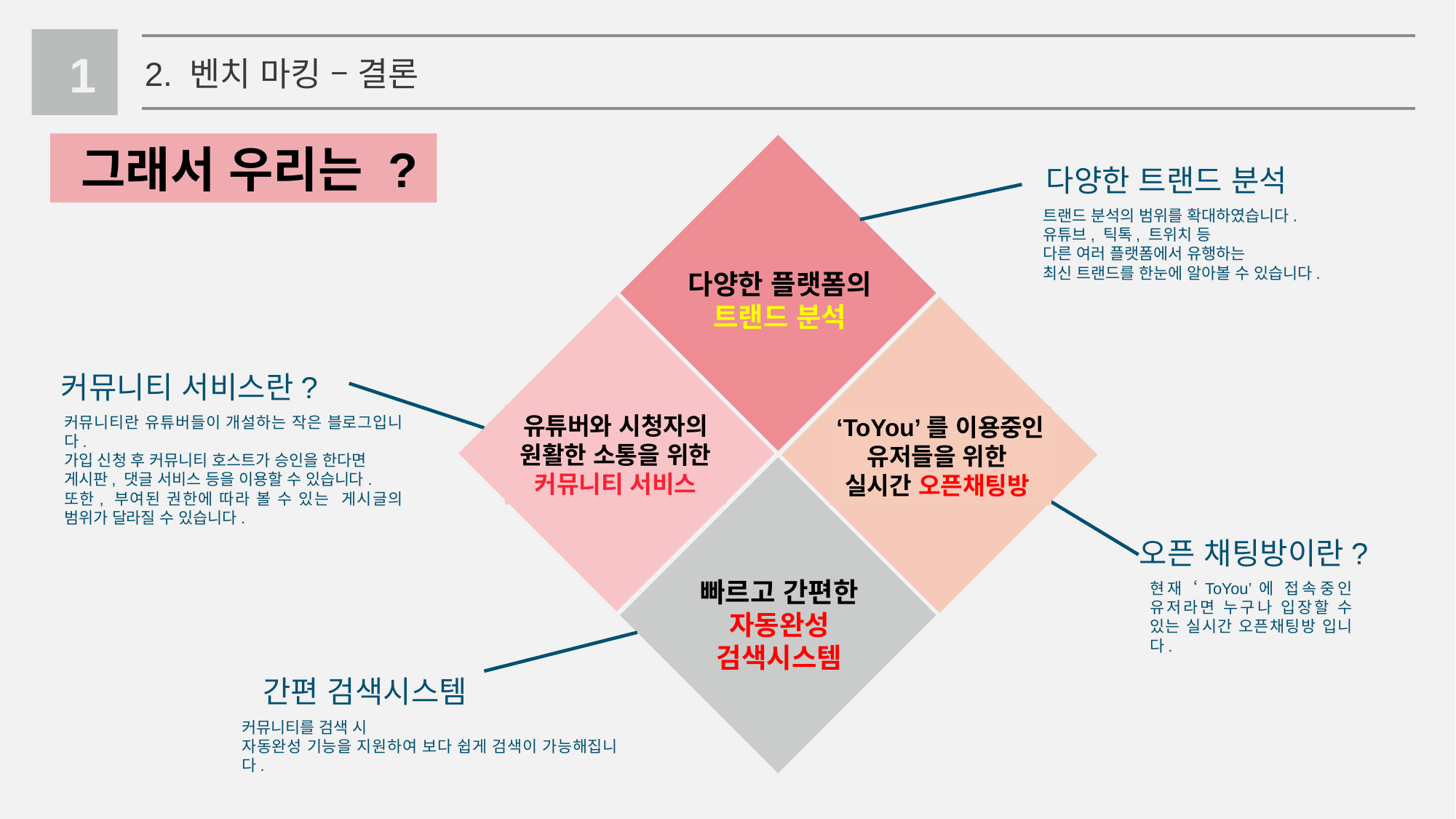

1
2. 벤치 마킹 – 결론
 그래서 우리는 ?

다양한 플랫폼의
트랜드 분석

유튜버와 시청자의 원활한 소통을 위한
커뮤니티 서비스
‘ToYou’를 이용중인
유저들을 위한
실시간 오픈채팅방

빠르고 간편한
자동완성 검색시스템
다양한 트랜드 분석
트랜드 분석의 범위를 확대하였습니다.
유튜브, 틱톡, 트위치 등
다른 여러 플랫폼에서 유행하는
최신 트랜드를 한눈에 알아볼 수 있습니다.
커뮤니티 서비스란?
커뮤니티란 유튜버들이 개설하는 작은 블로그입니다.
가입 신청 후 커뮤니티 호스트가 승인을 한다면
게시판, 댓글 서비스 등을 이용할 수 있습니다.
또한, 부여된 권한에 따라 볼 수 있는  게시글의 범위가 달라질 수 있습니다.
오픈 채팅방이란?
현재 ‘ToYou’에 접속중인 유저라면 누구나 입장할 수 있는 실시간 오픈채팅방 입니다.
간편 검색시스템
커뮤니티를 검색 시
자동완성 기능을 지원하여 보다 쉽게 검색이 가능해집니다.